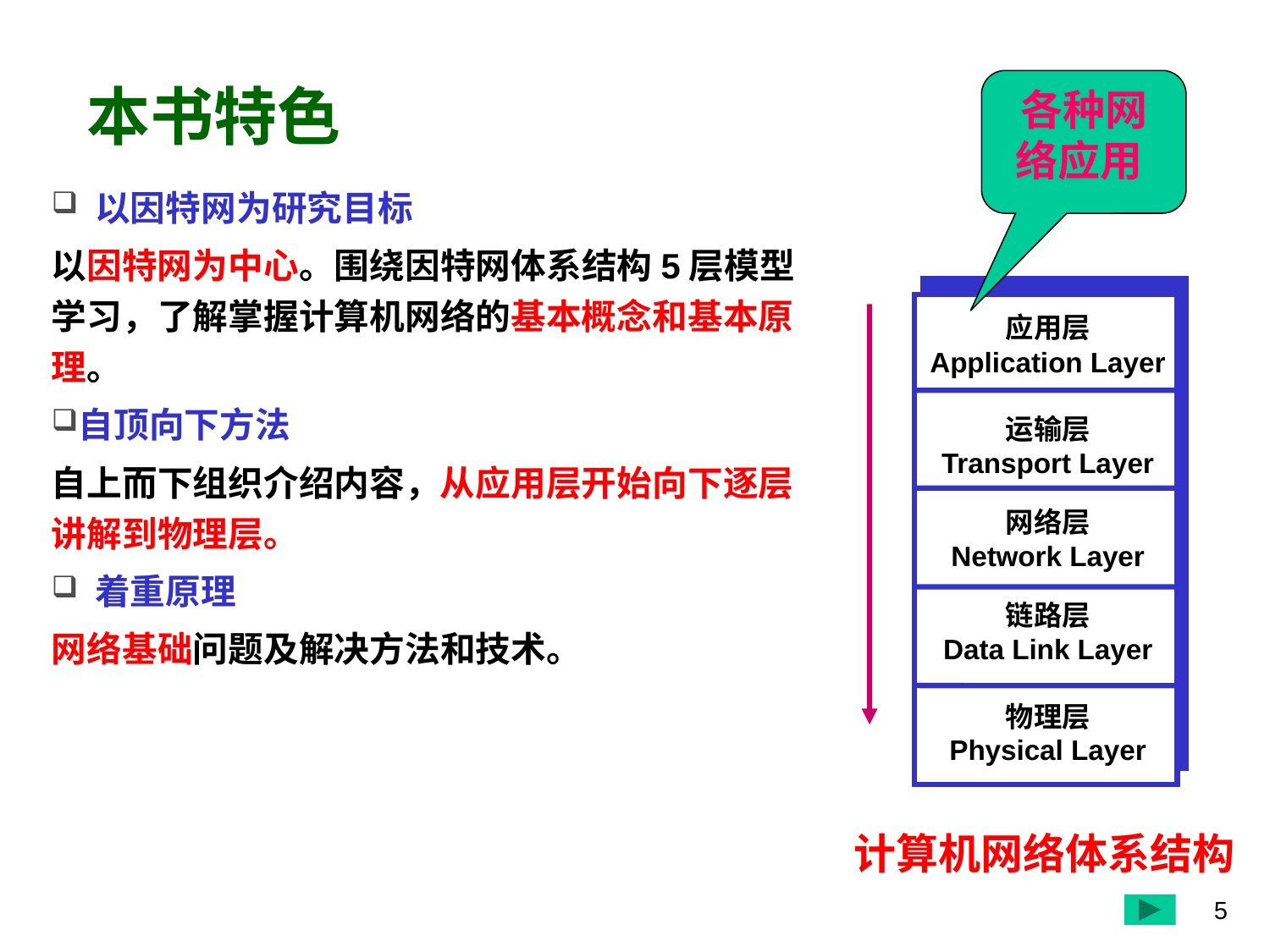

# 本书特色
各种网络应用

 以因特网为研究目标
以因特网为中心。围绕因特网体系结构5层模型学习，了解掌握计算机网络的基本概念和基本原理。
自顶向下方法
自上而下组织介绍内容，从应用层开始向下逐层讲解到物理层。
 着重原理
网络基础问题及解决方法和技术。

应用层
Application Layer

运输层
Transport Layer

网络层
Network Layer

链路层
Data Link Layer

物理层
Physical Layer

计算机网络体系结构
5